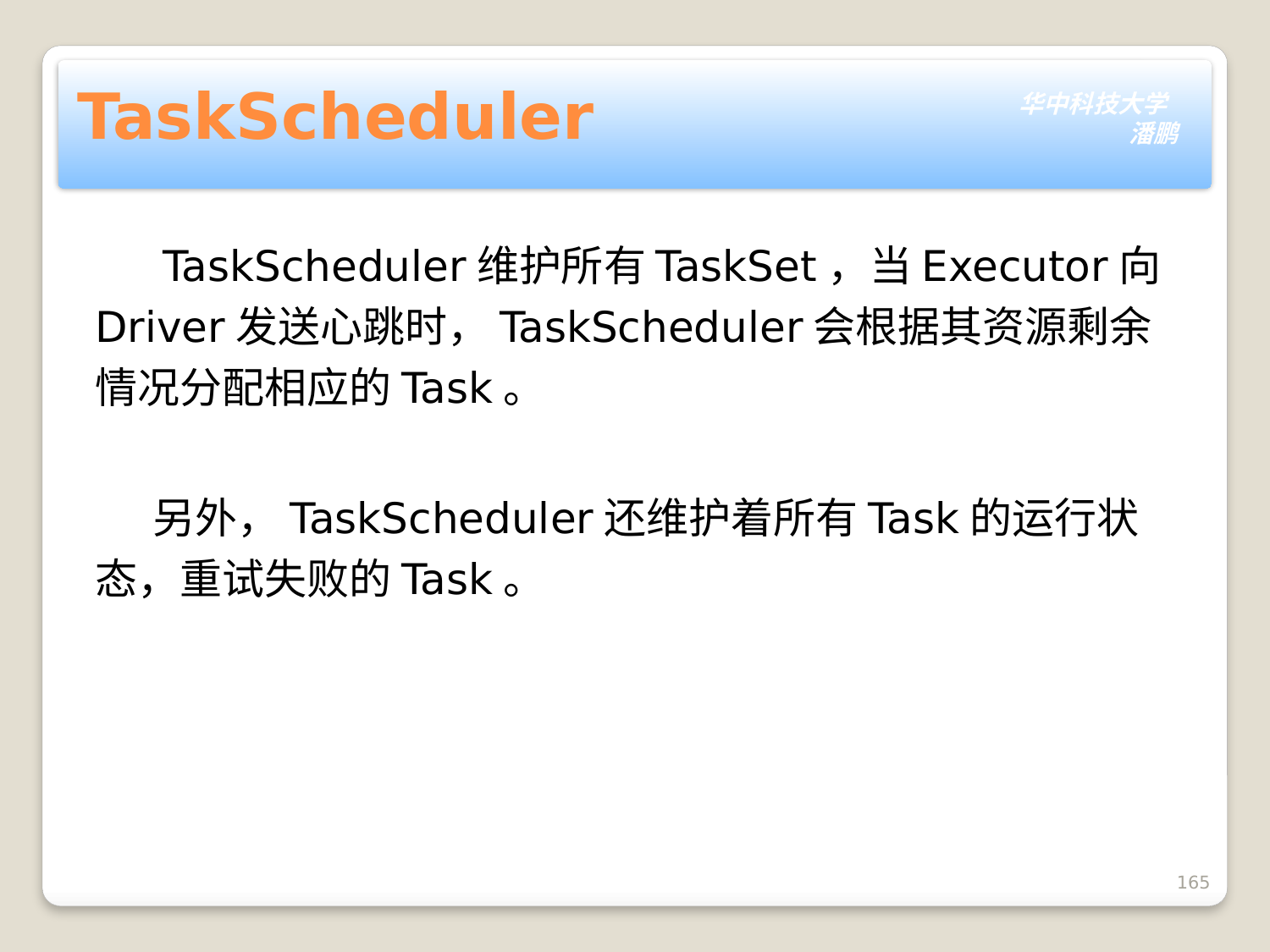

# TaskScheduler
     TaskScheduler维护所有TaskSet，当Executor向Driver发送心跳时，TaskScheduler会根据其资源剩余情况分配相应的Task。

     另外，TaskScheduler还维护着所有Task的运行状态，重试失败的Task。
165